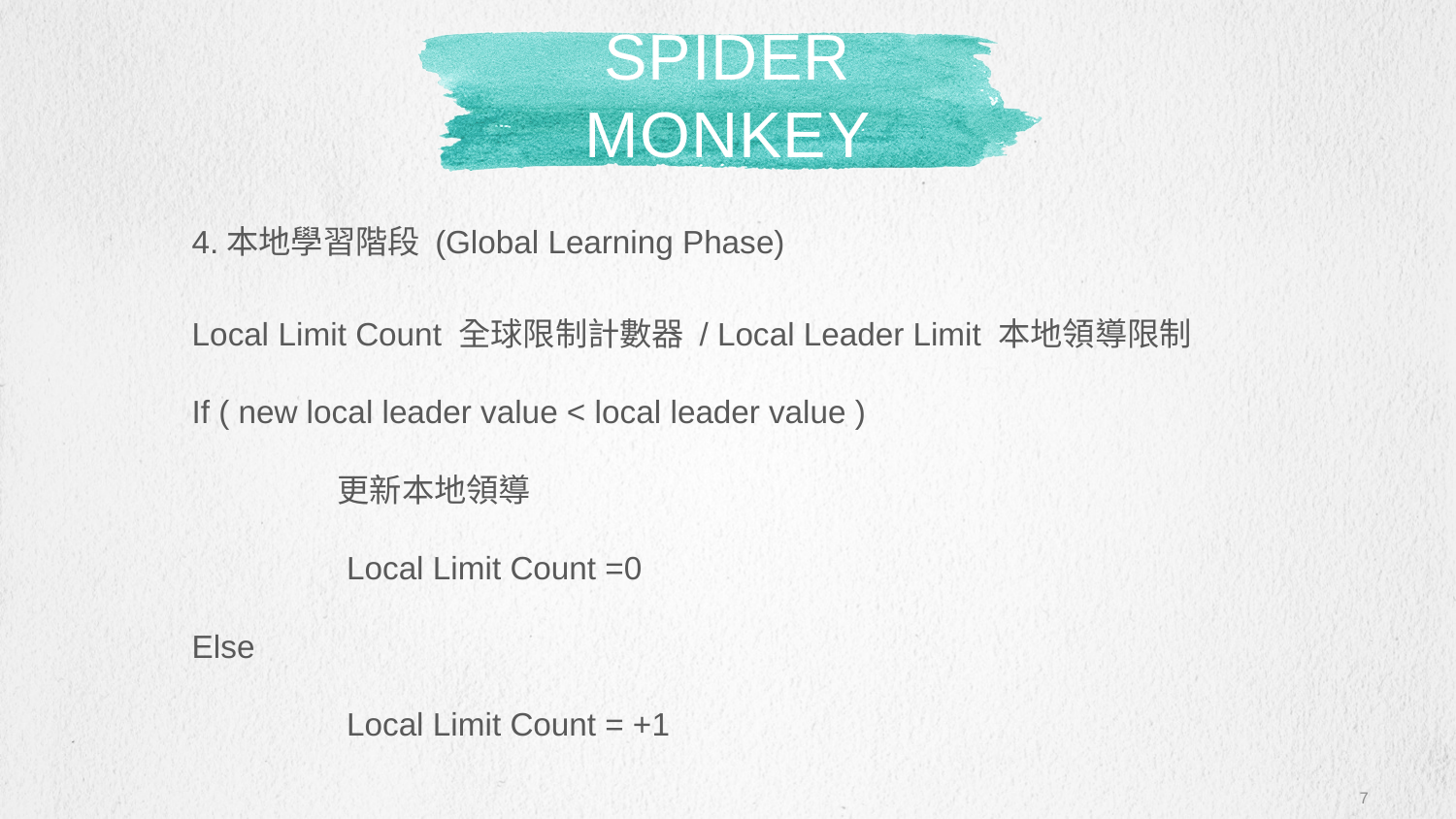

# Spider monkey
4.本地學習階段 (Global Learning Phase)
Local Limit Count 全球限制計數器 / Local Leader Limit 本地領導限制
If ( new local leader value < local leader value )
	更新本地領導
	 Local Limit Count =0
Else
	 Local Limit Count = +1
7